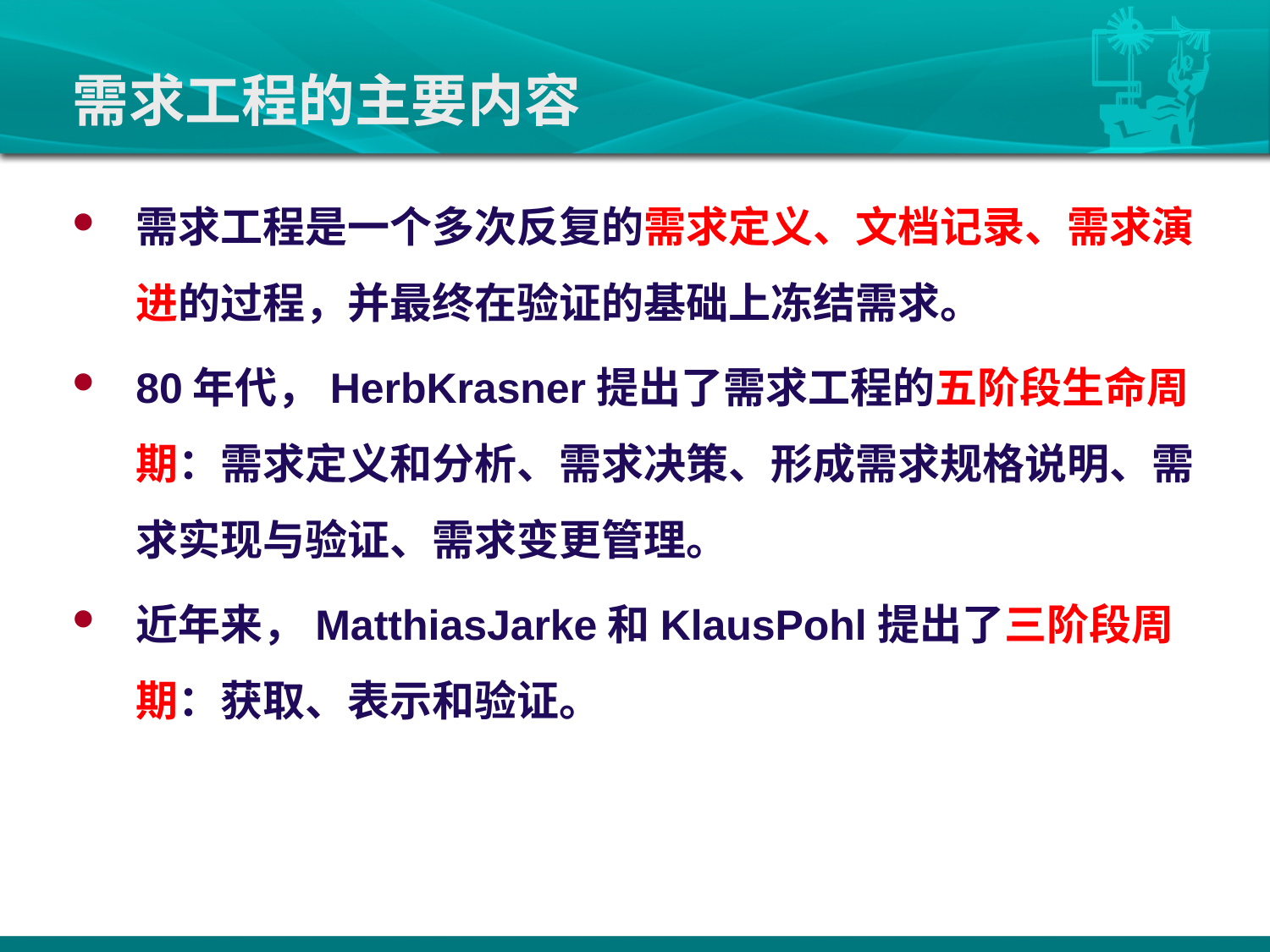

# 需求工程的主要内容
需求工程是一个多次反复的需求定义、文档记录、需求演进的过程，并最终在验证的基础上冻结需求。
80年代，HerbKrasner提出了需求工程的五阶段生命周期：需求定义和分析、需求决策、形成需求规格说明、需求实现与验证、需求变更管理。
近年来，MatthiasJarke和KlausPohl提出了三阶段周期：获取、表示和验证。